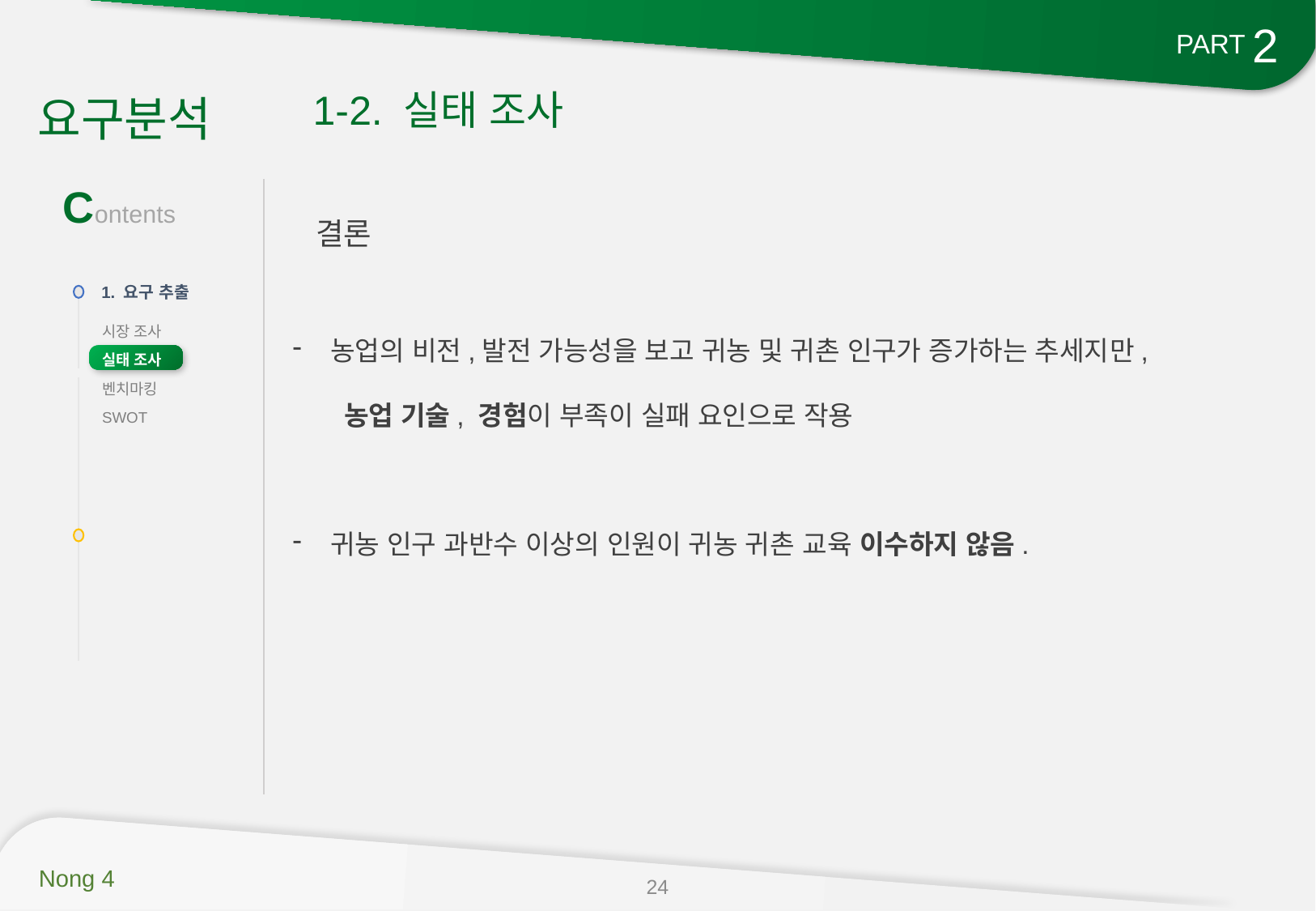

2
PART
1-2. 실태 조사
요구분석
Contents
결론
1. 요구 추출

농업의 비전,발전 가능성을 보고 귀농 및 귀촌 인구가 증가하는 추세지만,
      농업 기술, 경험이 부족이 실패 요인으로 작용

귀농 인구 과반수 이상의 인원이 귀농 귀촌 교육 이수하지 않음.
시장 조사
실태 조사
벤치마킹
SWOT

24